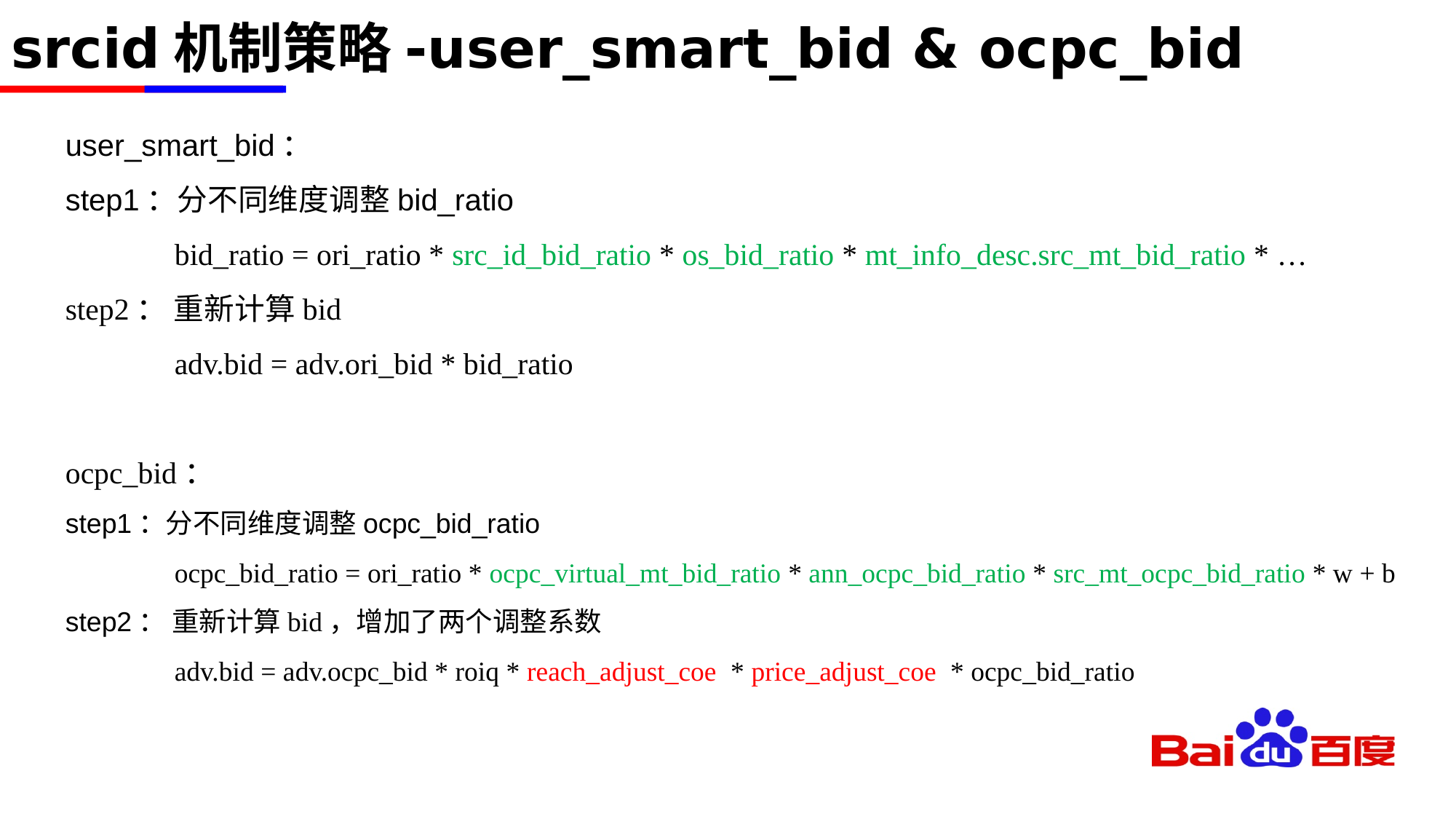

# srcid机制策略-user_smart_bid & ocpc_bid
user_smart_bid：
step1：分不同维度调整bid_ratio
	bid_ratio = ori_ratio * src_id_bid_ratio * os_bid_ratio * mt_info_desc.src_mt_bid_ratio * …
step2： 重新计算bid
	adv.bid = adv.ori_bid * bid_ratio

ocpc_bid：
step1：分不同维度调整ocpc_bid_ratio
	ocpc_bid_ratio = ori_ratio * ocpc_virtual_mt_bid_ratio * ann_ocpc_bid_ratio * src_mt_ocpc_bid_ratio * w + b
step2： 重新计算bid，增加了两个调整系数
	adv.bid = adv.ocpc_bid * roiq * reach_adjust_coe  * price_adjust_coe  * ocpc_bid_ratio